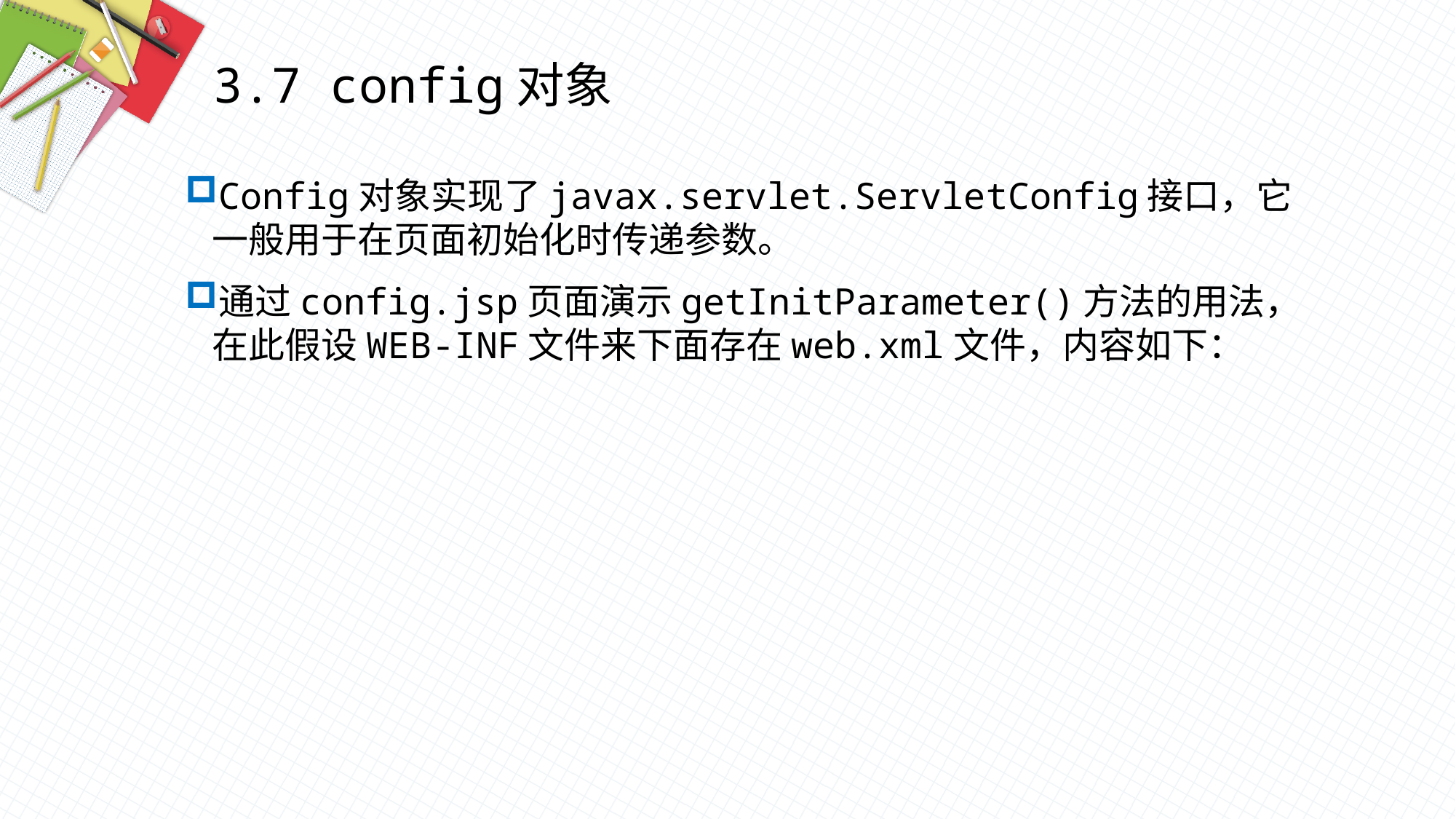

3.7 config对象
Config对象实现了javax.servlet.ServletConfig接口，它一般用于在页面初始化时传递参数。
通过config.jsp页面演示getInitParameter()方法的用法，在此假设WEB-INF文件来下面存在web.xml文件，内容如下：